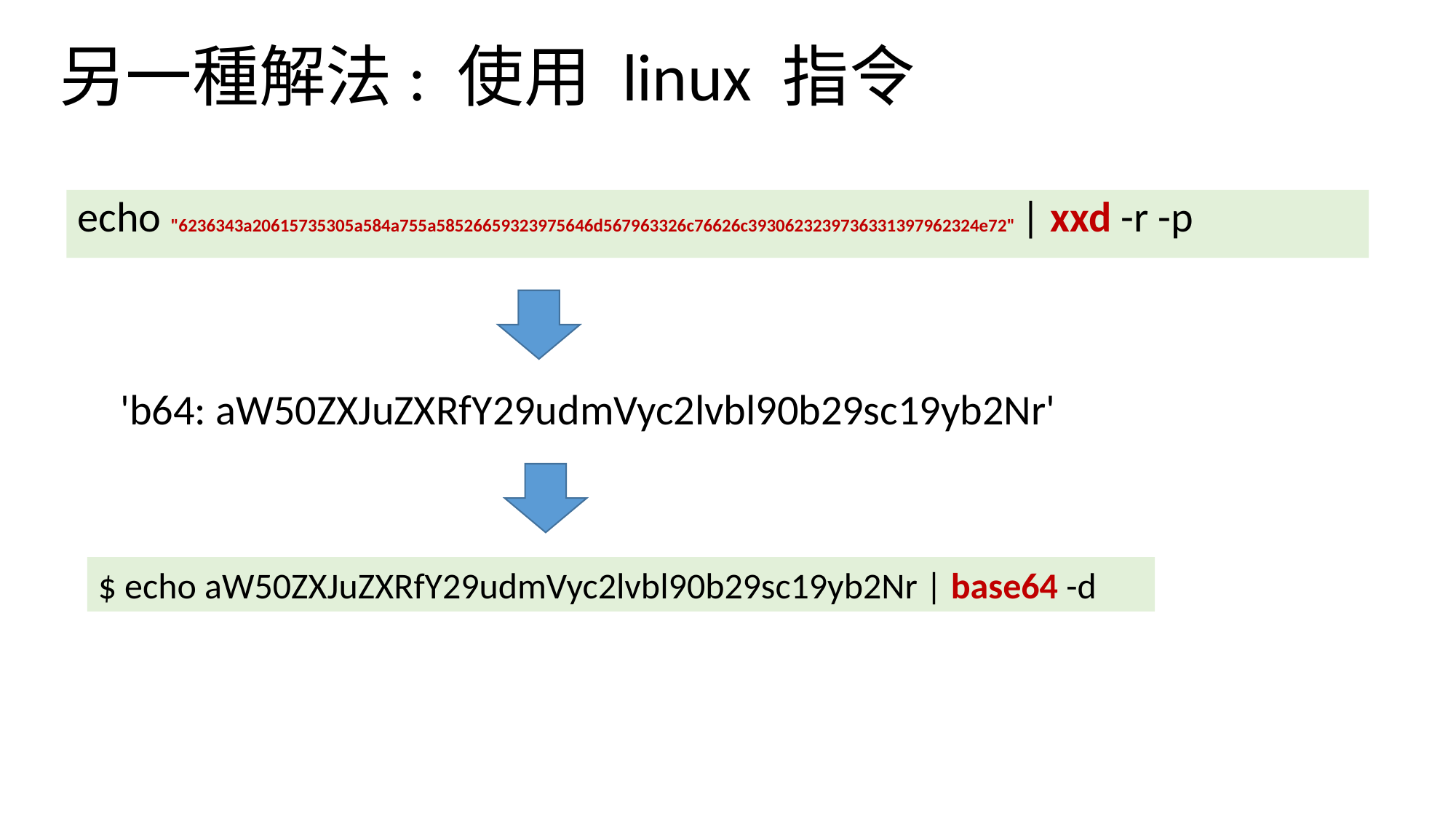

# 另一種解法: 使用 linux 指令
echo "6236343a20615735305a584a755a58526659323975646d567963326c76626c3930623239736331397962324e72" | xxd -r -p

'b64: aW50ZXJuZXRfY29udmVyc2lvbl90b29sc19yb2Nr'

$ echo aW50ZXJuZXRfY29udmVyc2lvbl90b29sc19yb2Nr | base64 -d